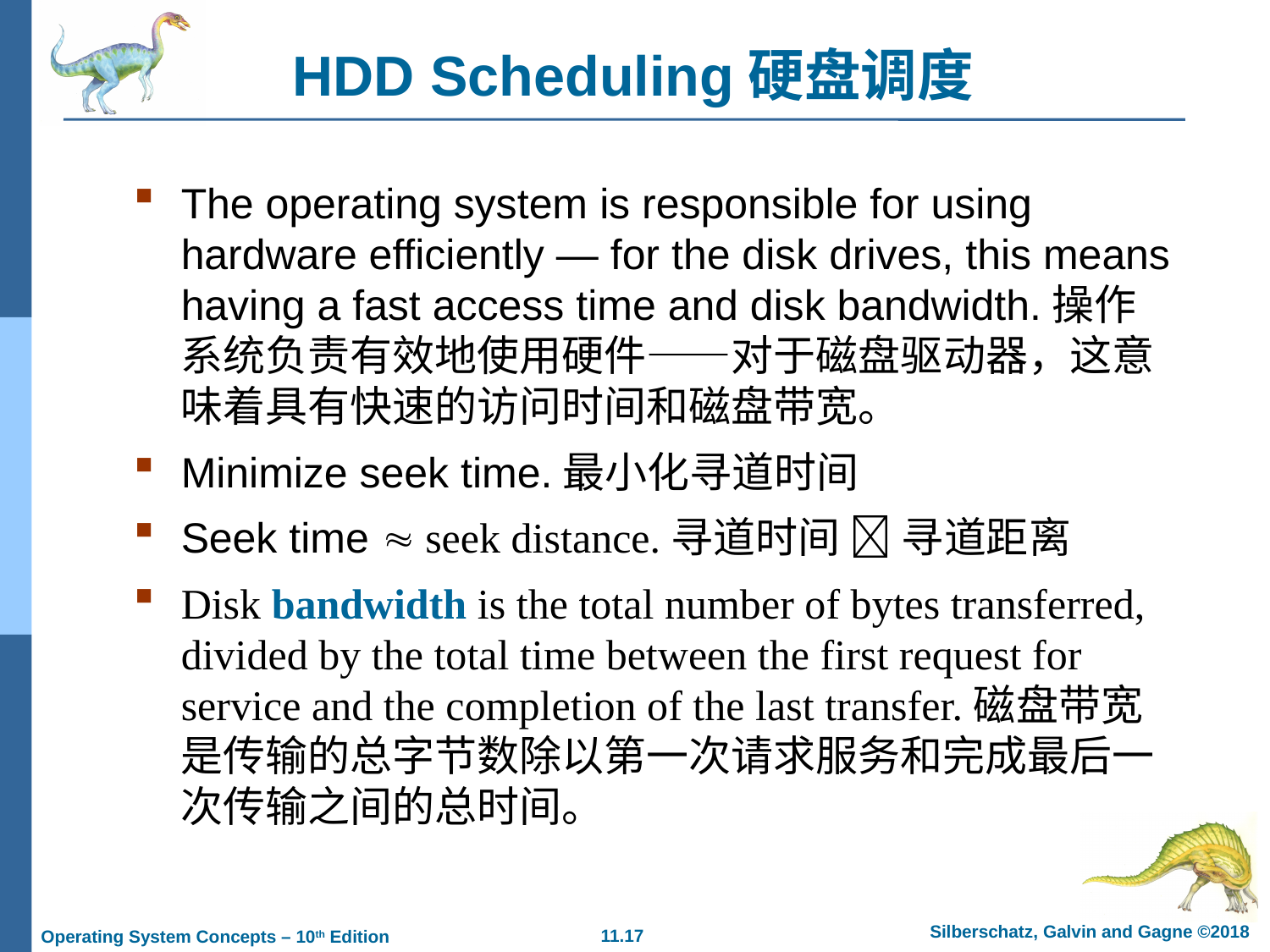

# HDD Scheduling硬盘调度
The operating system is responsible for using hardware efficiently — for the disk drives, this means having a fast access time and disk bandwidth.操作系统负责有效地使用硬件——对于磁盘驱动器，这意味着具有快速的访问时间和磁盘带宽。
Minimize seek time.最小化寻道时间
Seek time ≈ seek distance.寻道时间 ≈ 寻道距离
Disk bandwidth is the total number of bytes transferred, divided by the total time between the first request for service and the completion of the last transfer.磁盘带宽是传输的总字节数除以第一次请求服务和完成最后一次传输之间的总时间。